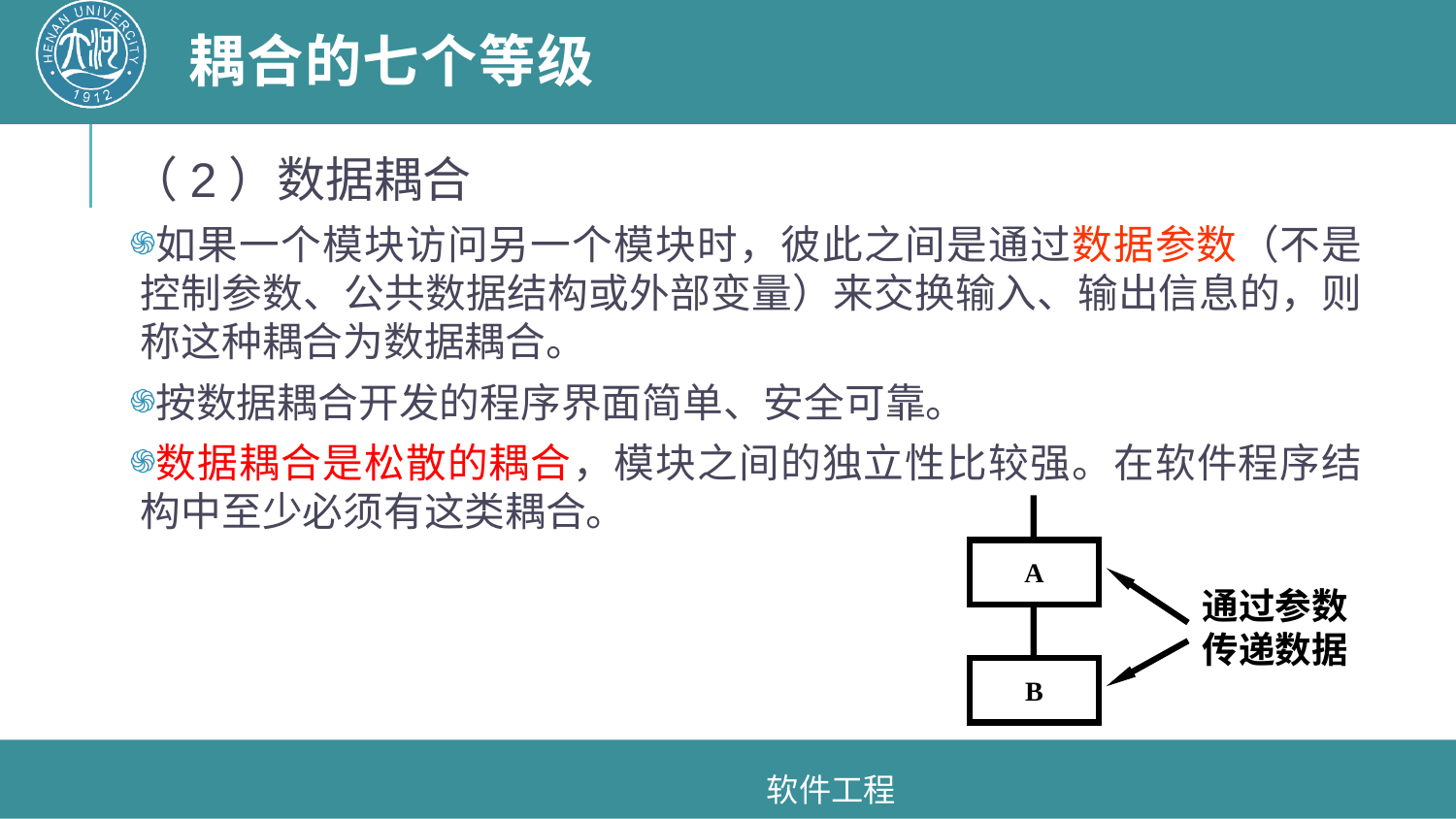

# 耦合的七个等级
（2）数据耦合
如果一个模块访问另一个模块时，彼此之间是通过数据参数（不是控制参数、公共数据结构或外部变量）来交换输入、输出信息的，则称这种耦合为数据耦合。
按数据耦合开发的程序界面简单、安全可靠。
数据耦合是松散的耦合，模块之间的独立性比较强。在软件程序结构中至少必须有这类耦合。

A

通过参数
传递数据

B

软件工程
152